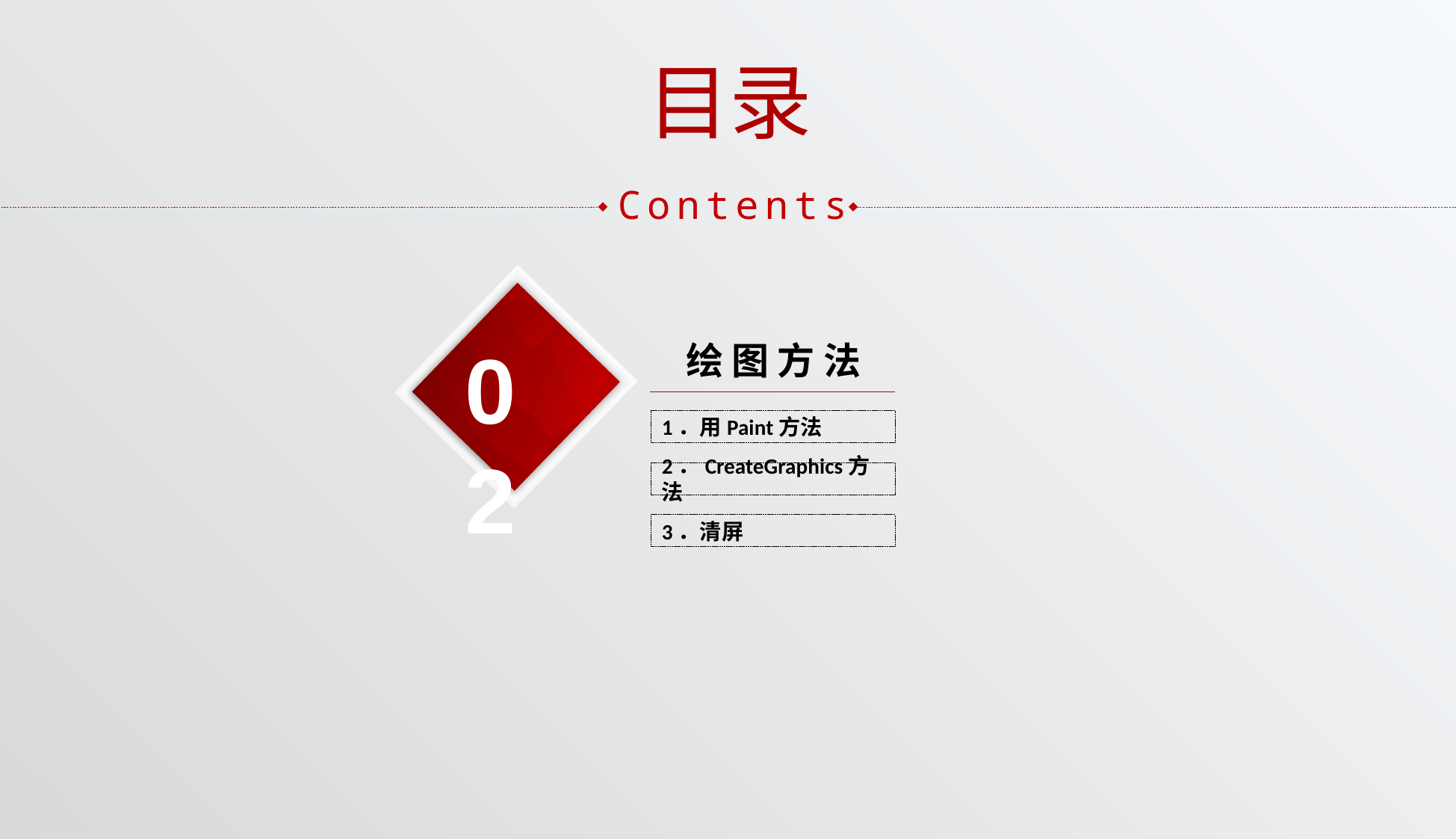

目录
Contents

02
绘 图 方 法
1．用Paint方法
2．CreateGraphics方法
3．清屏